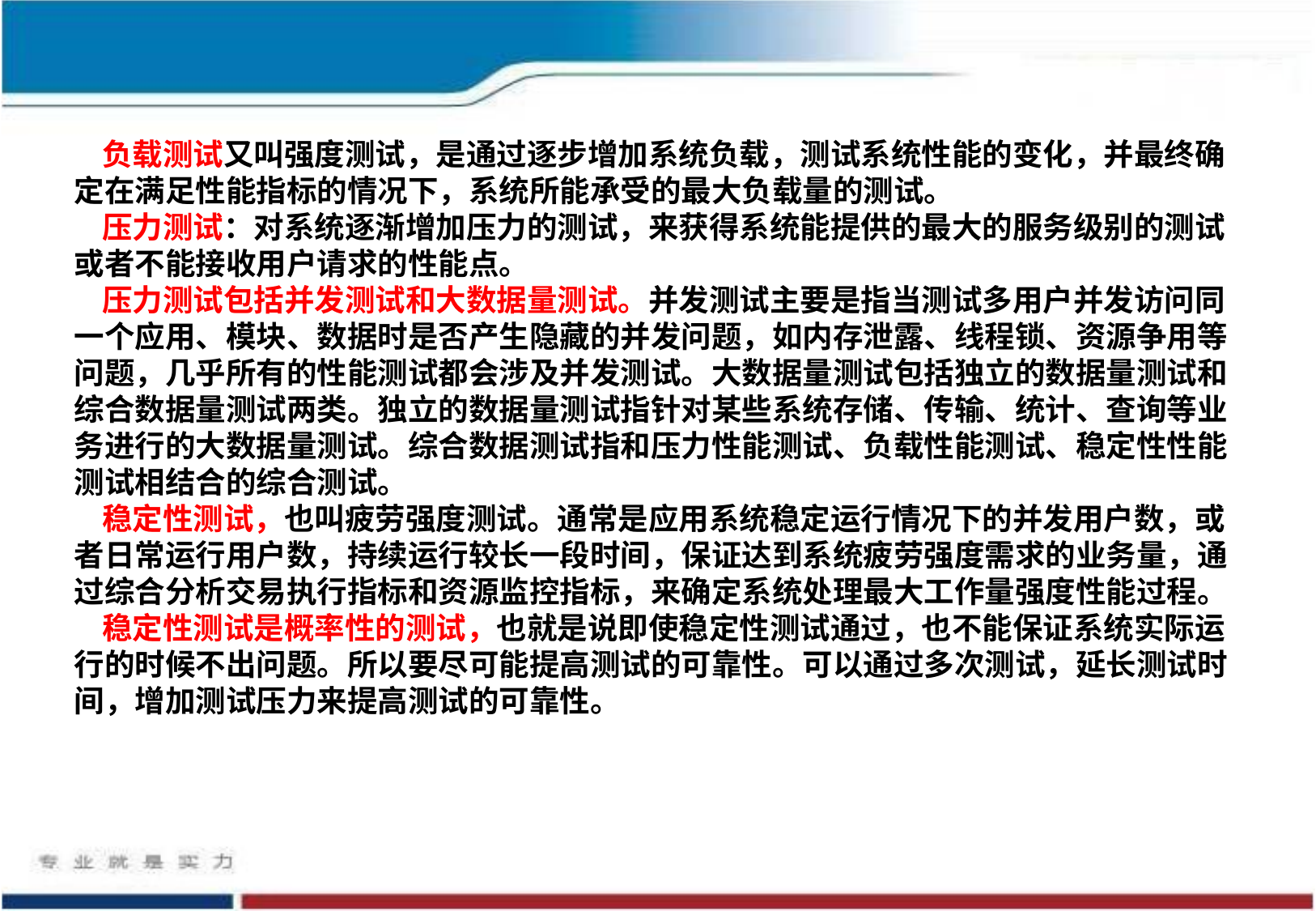

负载测试又叫强度测试，是通过逐步增加系统负载，测试系统性能的变化，并最终确定在满足性能指标的情况下，系统所能承受的最大负载量的测试。
   压力测试：对系统逐渐增加压力的测试，来获得系统能提供的最大的服务级别的测试或者不能接收用户请求的性能点。
   压力测试包括并发测试和大数据量测试。并发测试主要是指当测试多用户并发访问同一个应用、模块、数据时是否产生隐藏的并发问题，如内存泄露、线程锁、资源争用等问题，几乎所有的性能测试都会涉及并发测试。大数据量测试包括独立的数据量测试和综合数据量测试两类。独立的数据量测试指针对某些系统存储、传输、统计、查询等业务进行的大数据量测试。综合数据测试指和压力性能测试、负载性能测试、稳定性性能测试相结合的综合测试。
   稳定性测试，也叫疲劳强度测试。通常是应用系统稳定运行情况下的并发用户数，或者日常运行用户数，持续运行较长一段时间，保证达到系统疲劳强度需求的业务量，通过综合分析交易执行指标和资源监控指标，来确定系统处理最大工作量强度性能过程。
   稳定性测试是概率性的测试，也就是说即使稳定性测试通过，也不能保证系统实际运行的时候不出问题。所以要尽可能提高测试的可靠性。可以通过多次测试，延长测试时间，增加测试压力来提高测试的可靠性。